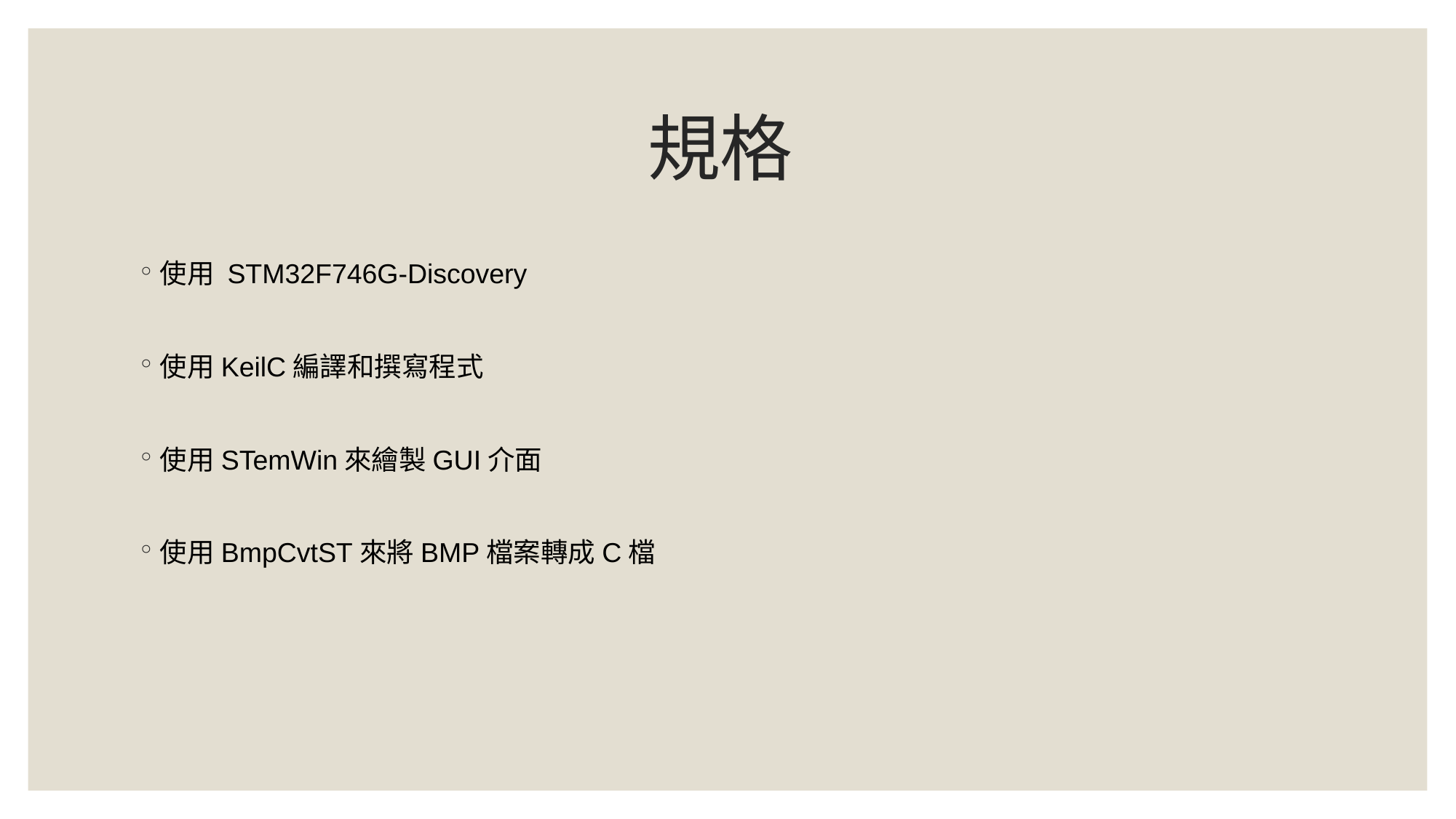

# 規格
使用 STM32F746G-Discovery

使用KeilC編譯和撰寫程式

使用STemWin來繪製GUI介面

使用BmpCvtST來將BMP檔案轉成C檔